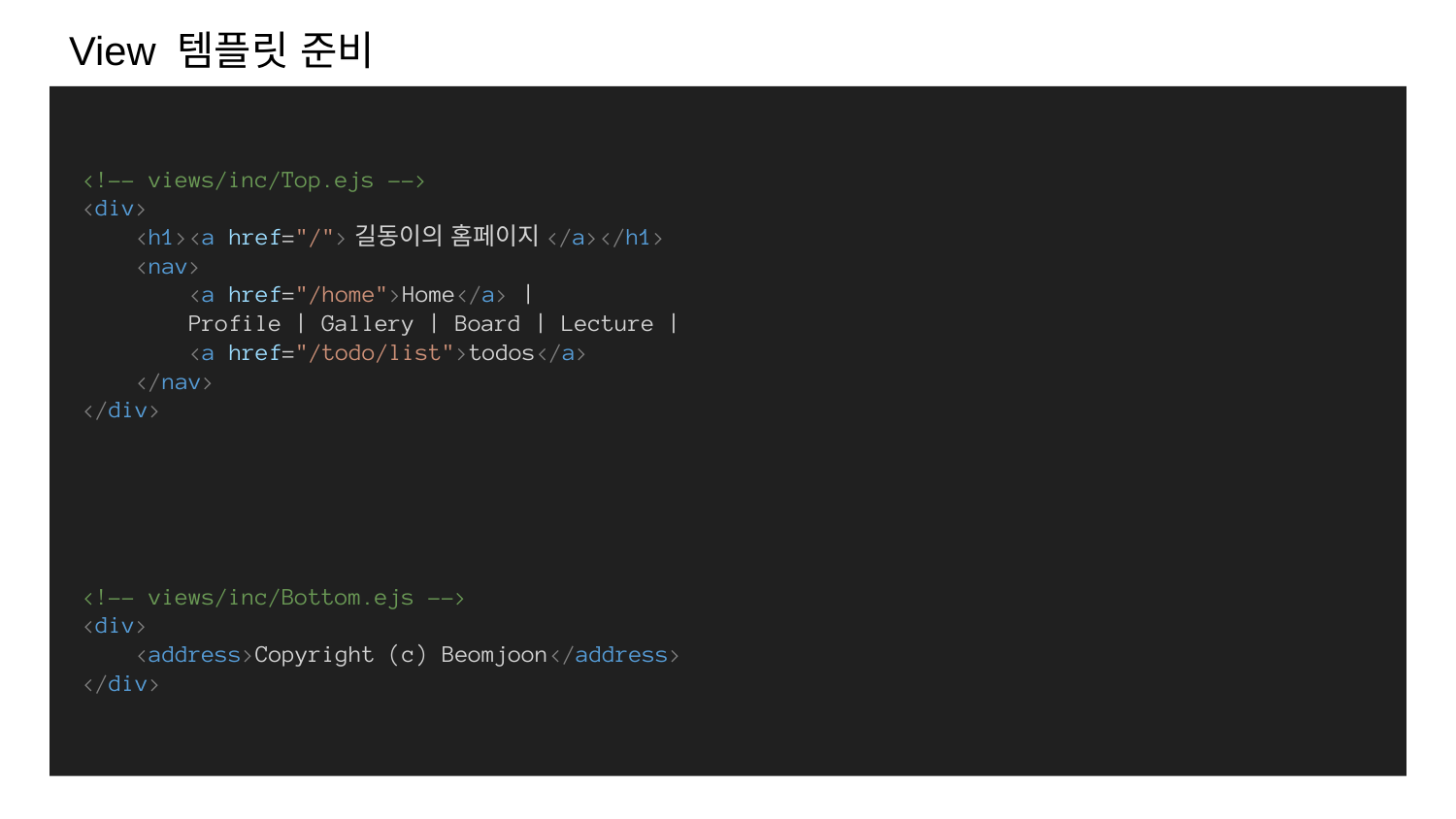

View 템플릿 준비

<!-- views/inc/Top.ejs -->
<div>
    <h1><a href="/">길동이의 홈페이지</a></h1>
    <nav>
        <a href="/home">Home</a> |
        Profile | Gallery | Board | Lecture |
        <a href="/todo/list">todos</a>
    </nav>
</div>

<!-- views/inc/Bottom.ejs -->
<div>
    <address>Copyright (c) Beomjoon</address>
</div>